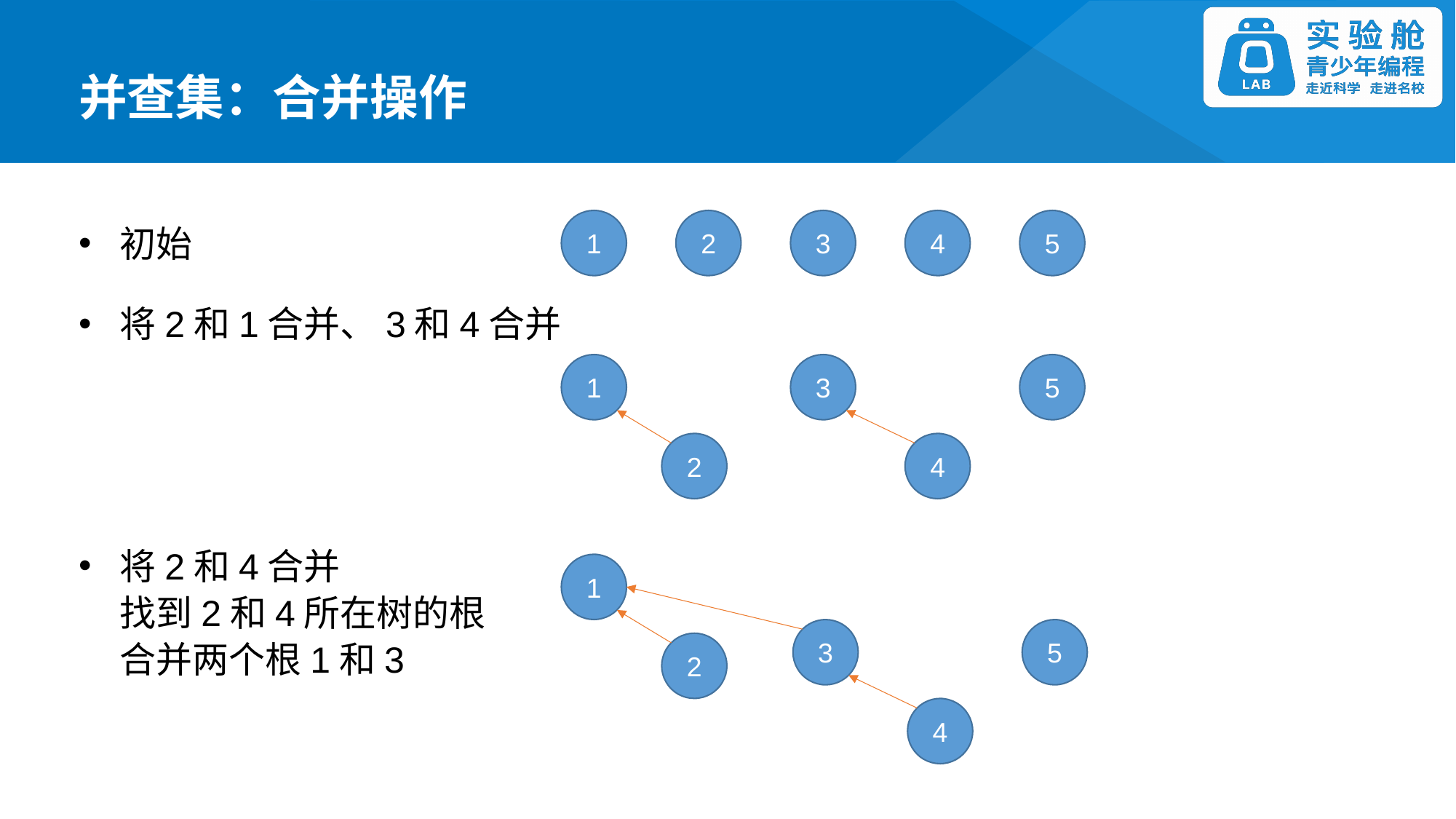

并查集：合并操作
初始
将2和1合并、3和4合并

将2和4合并
找到2和4所在树的根
合并两个根1和3
5
1
2
3
4
5
1
3
2
4
1
5
3
2
4